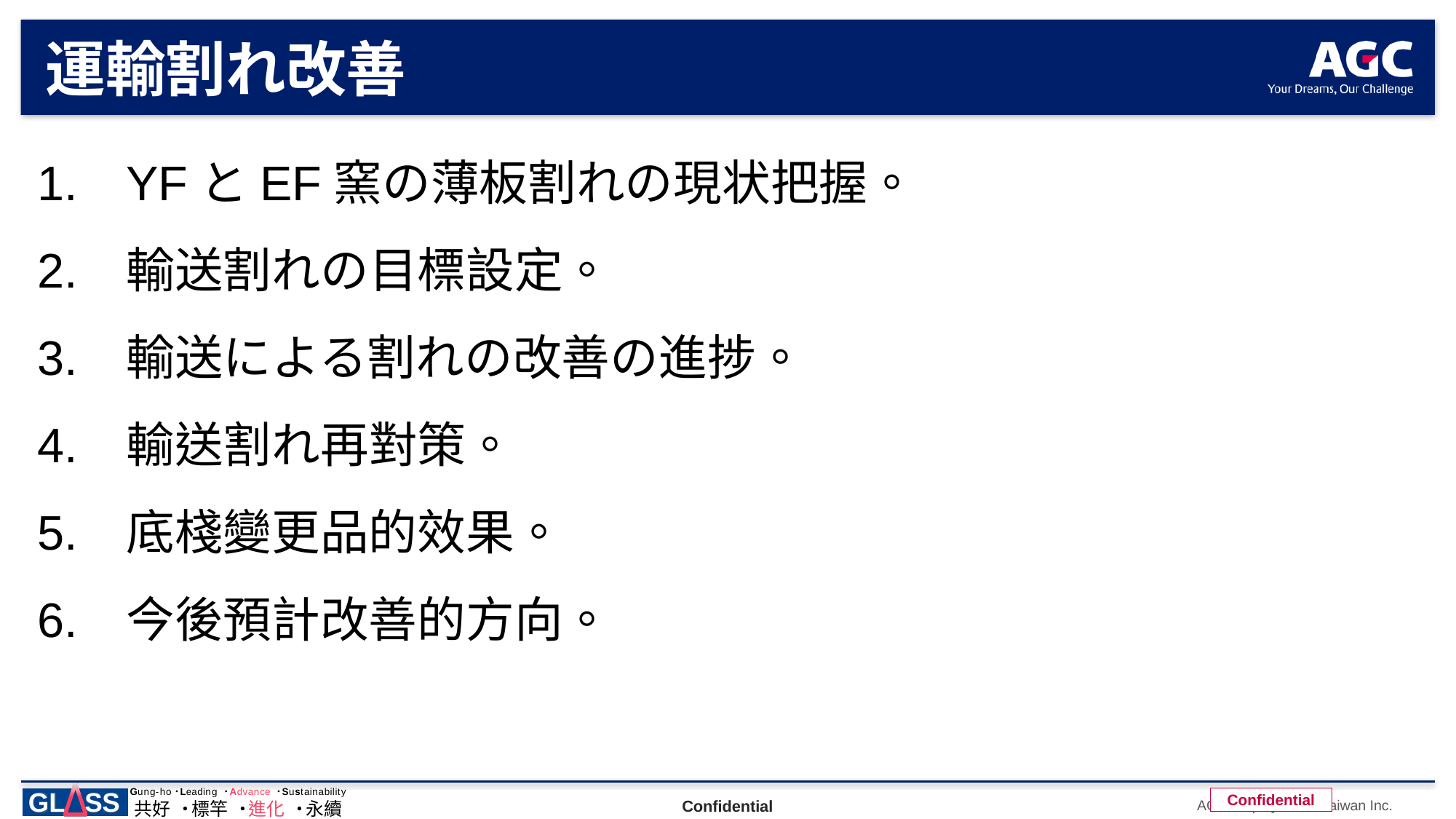

# 運輸割れ改善
YFとEF窯の薄板割れの現状把握。
輸送割れの目標設定。
輸送による割れの改善の進捗。
輸送割れ再對策。
底棧變更品的效果。
今後預計改善的方向。